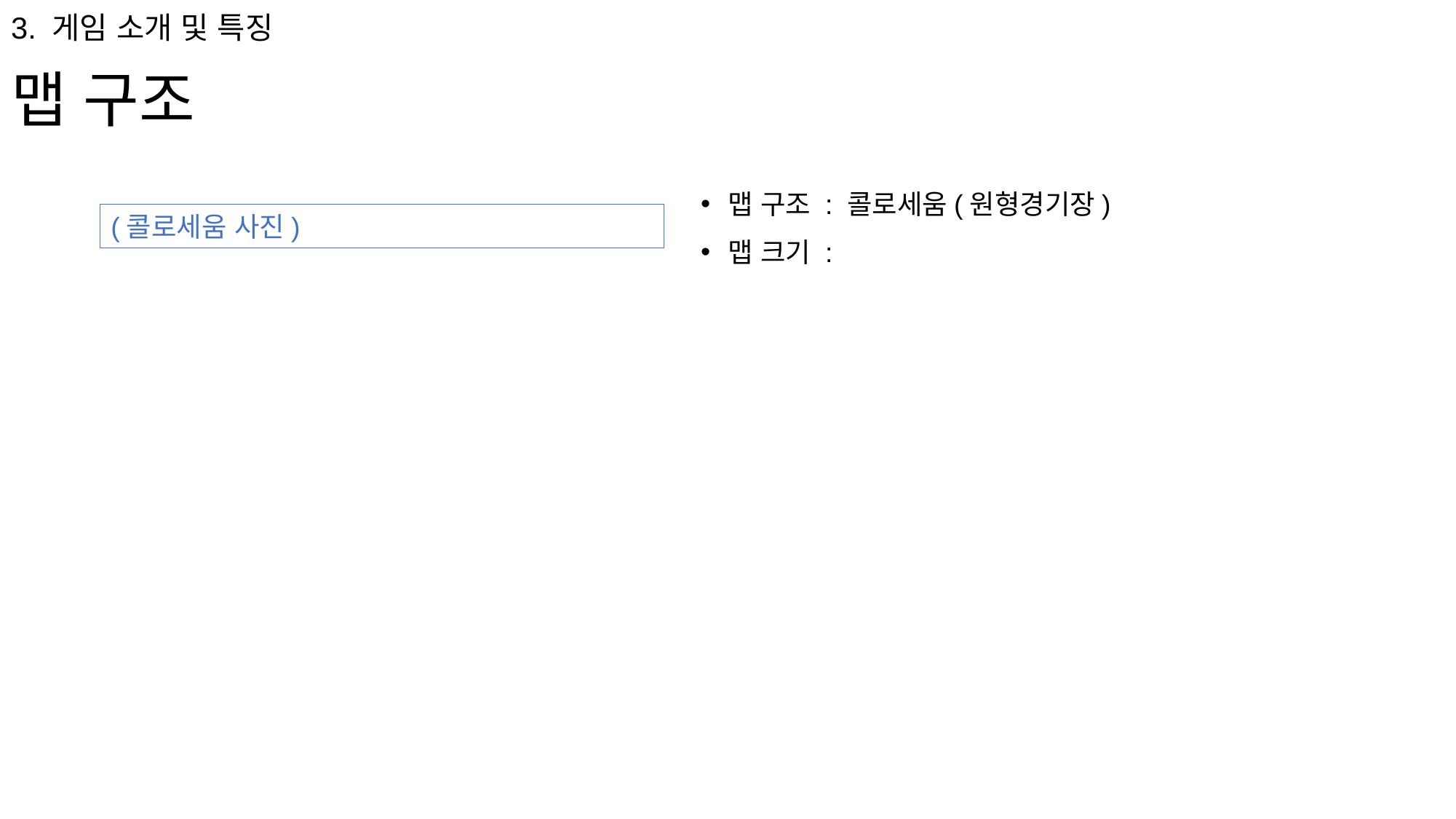

3. 게임 소개 및 특징
맵 구조
맵 구조 : 콜로세움(원형경기장)
맵 크기 :

(콜로세움 사진)